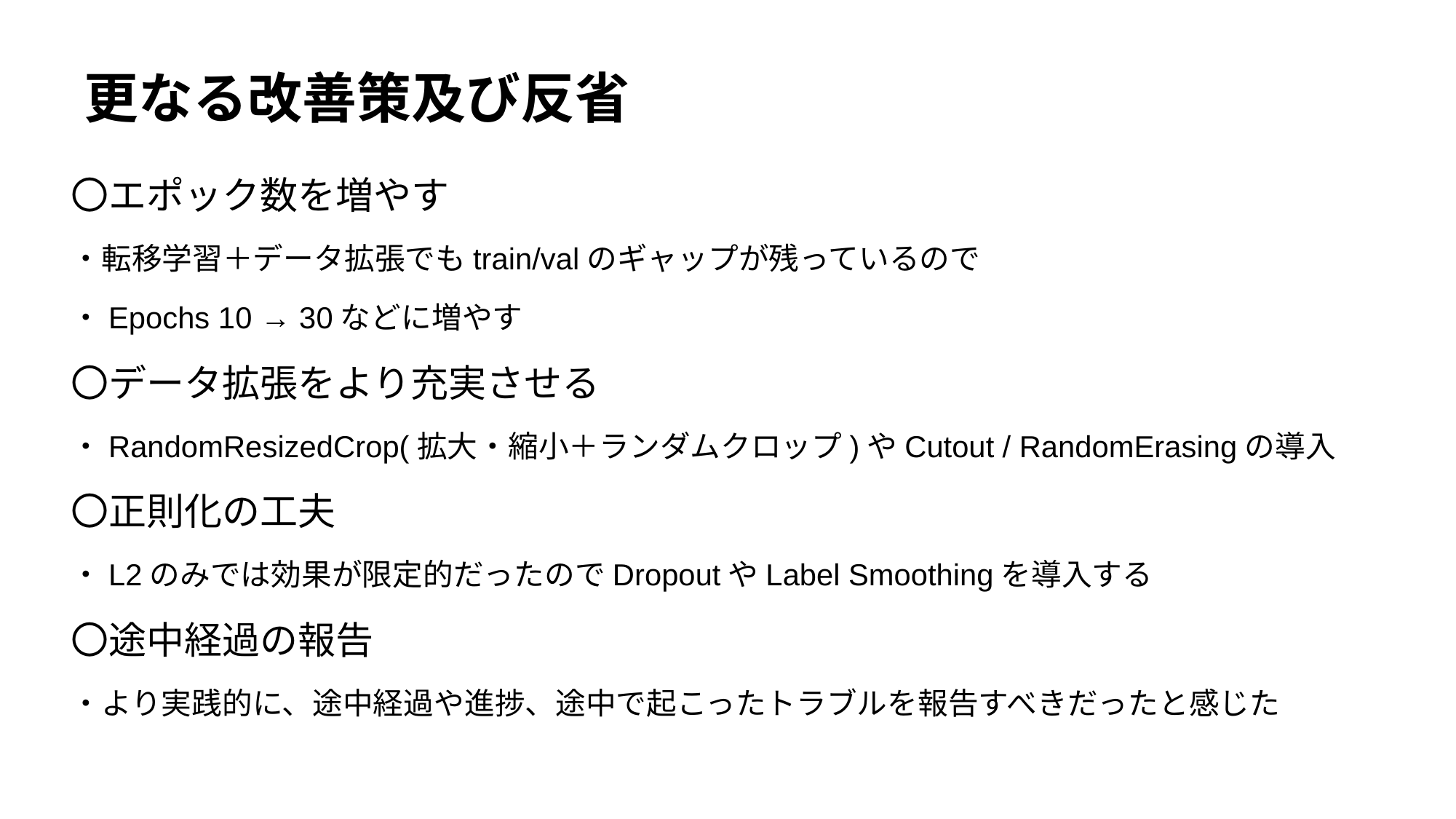

# 更なる改善策及び反省
〇エポック数を増やす
・転移学習＋データ拡張でもtrain/valのギャップが残っているので
・Epochs 10 → 30などに増やす
〇データ拡張をより充実させる
・RandomResizedCrop(拡大・縮小＋ランダムクロップ)やCutout / RandomErasingの導入
〇正則化の工夫
・L2のみでは効果が限定的だったのでDropoutやLabel Smoothingを導入する
〇途中経過の報告
・より実践的に、途中経過や進捗、途中で起こったトラブルを報告すべきだったと感じた